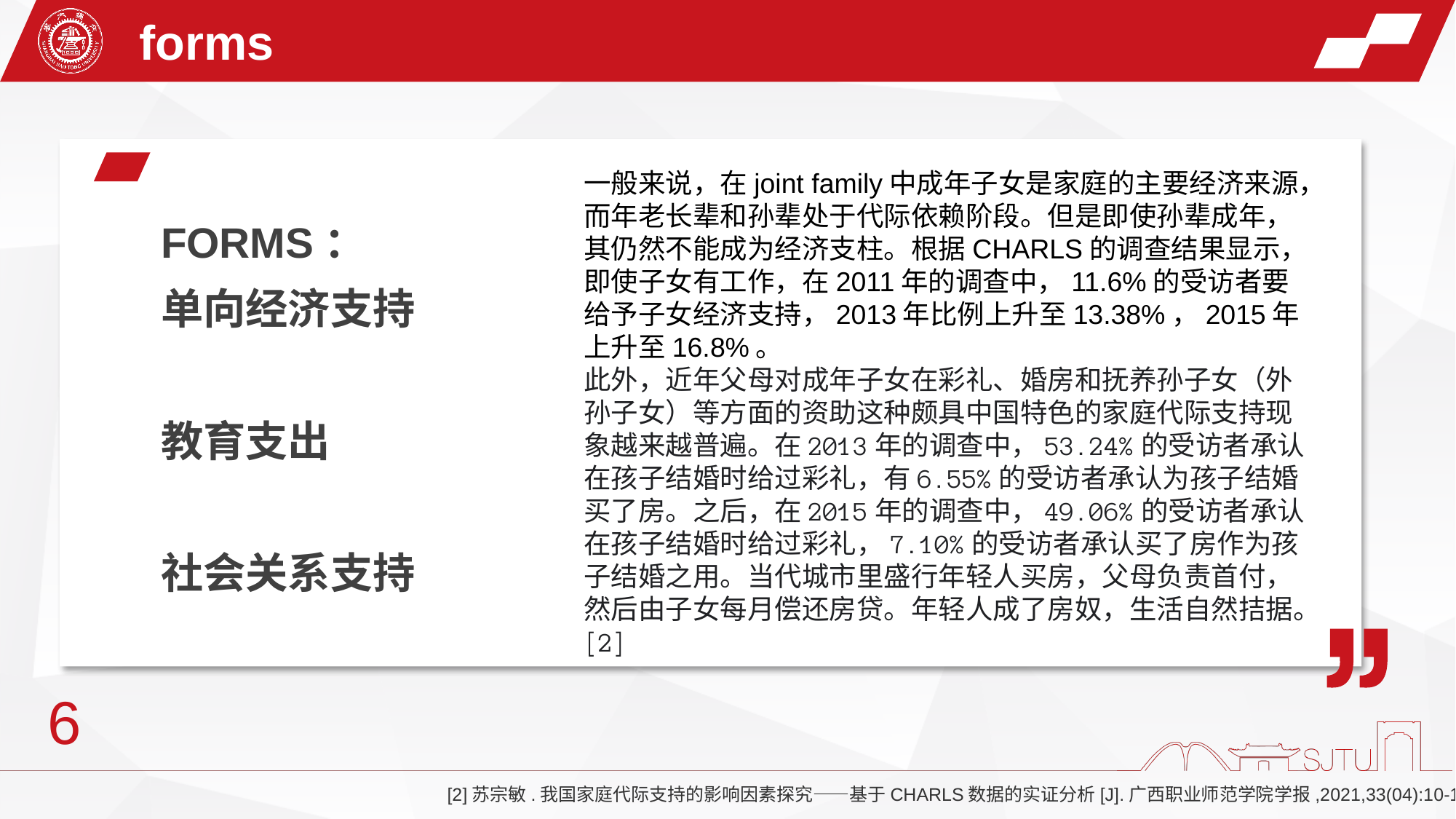

forms

一般来说，在joint family中成年子女是家庭的主要经济来源，而年老长辈和孙辈处于代际依赖阶段。但是即使孙辈成年，其仍然不能成为经济支柱。根据CHARLS的调查结果显示，即使子女有工作，在2011年的调查中，11.6%的受访者要给予子女经济支持，2013年比例上升至13.38%，2015年上升至16.8%。
此外，近年父母对成年子女在彩礼、婚房和抚养孙子女（外孙子女）等方面的资助这种颇具中国特色的家庭代际支持现象越来越普遍。在2013年的调查中，53.24%的受访者承认在孩子结婚时给过彩礼，有6.55%的受访者承认为孩子结婚买了房。之后，在2015年的调查中，49.06%的受访者承认在孩子结婚时给过彩礼，7.10%的受访者承认买了房作为孩子结婚之用。当代城市里盛行年轻人买房，父母负责首付，然后由子女每月偿还房贷。年轻人成了房奴，生活自然拮据。[2]
FORMS：
单向经济支持

教育支出

社会关系支持

6

[2]苏宗敏.我国家庭代际支持的影响因素探究——基于CHARLS数据的实证分析[J].广西职业师范学院学报,2021,33(04):10-19.